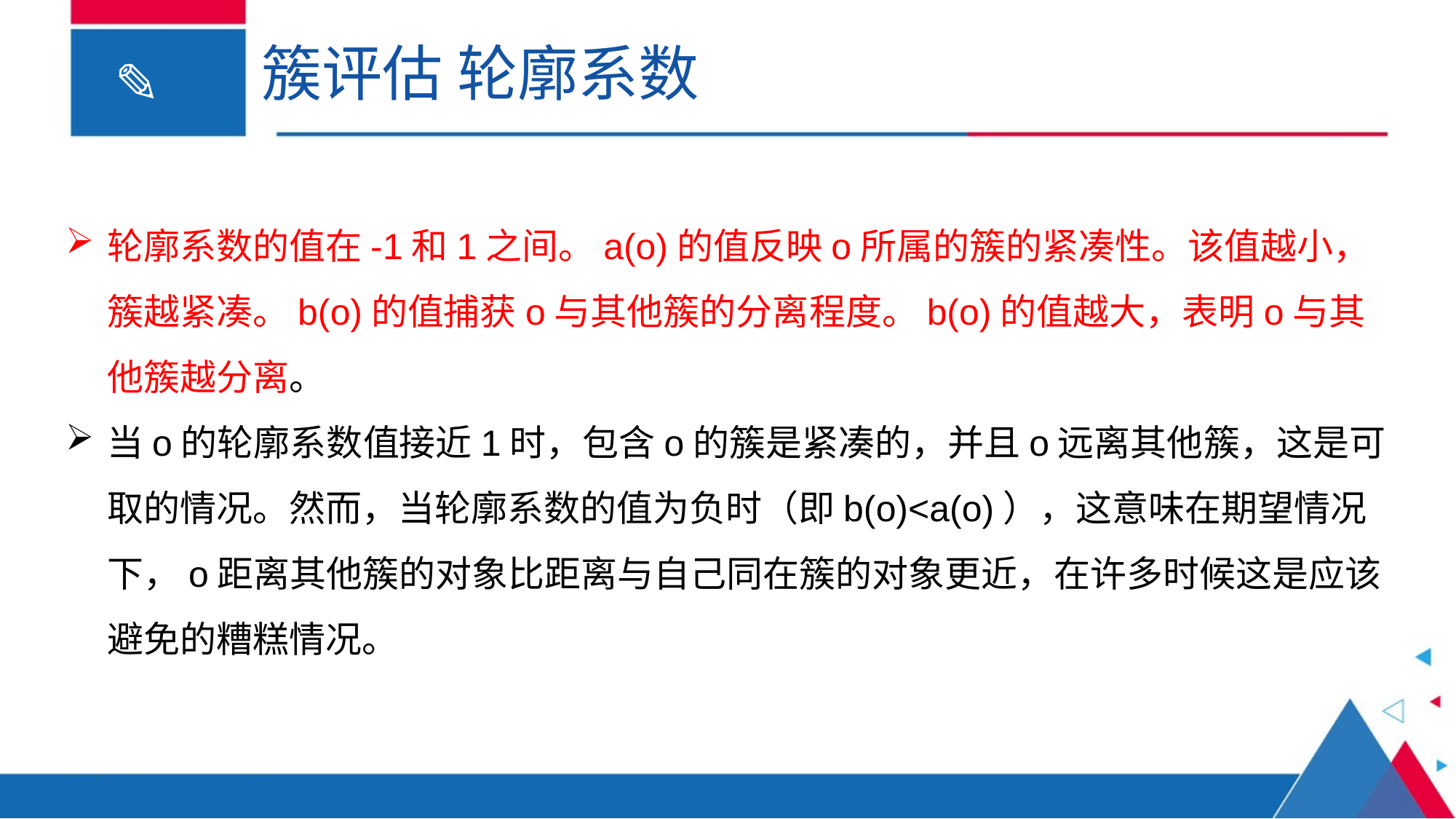

# 簇评估 轮廓系数
轮廓系数的值在-1和1之间。a(o)的值反映o所属的簇的紧凑性。该值越小，簇越紧凑。b(o)的值捕获o与其他簇的分离程度。b(o)的值越大，表明o与其他簇越分离。
当o的轮廓系数值接近1时，包含o的簇是紧凑的，并且o远离其他簇，这是可取的情况。然而，当轮廓系数的值为负时（即b(o)<a(o)），这意味在期望情况下，o距离其他簇的对象比距离与自己同在簇的对象更近，在许多时候这是应该避免的糟糕情况。